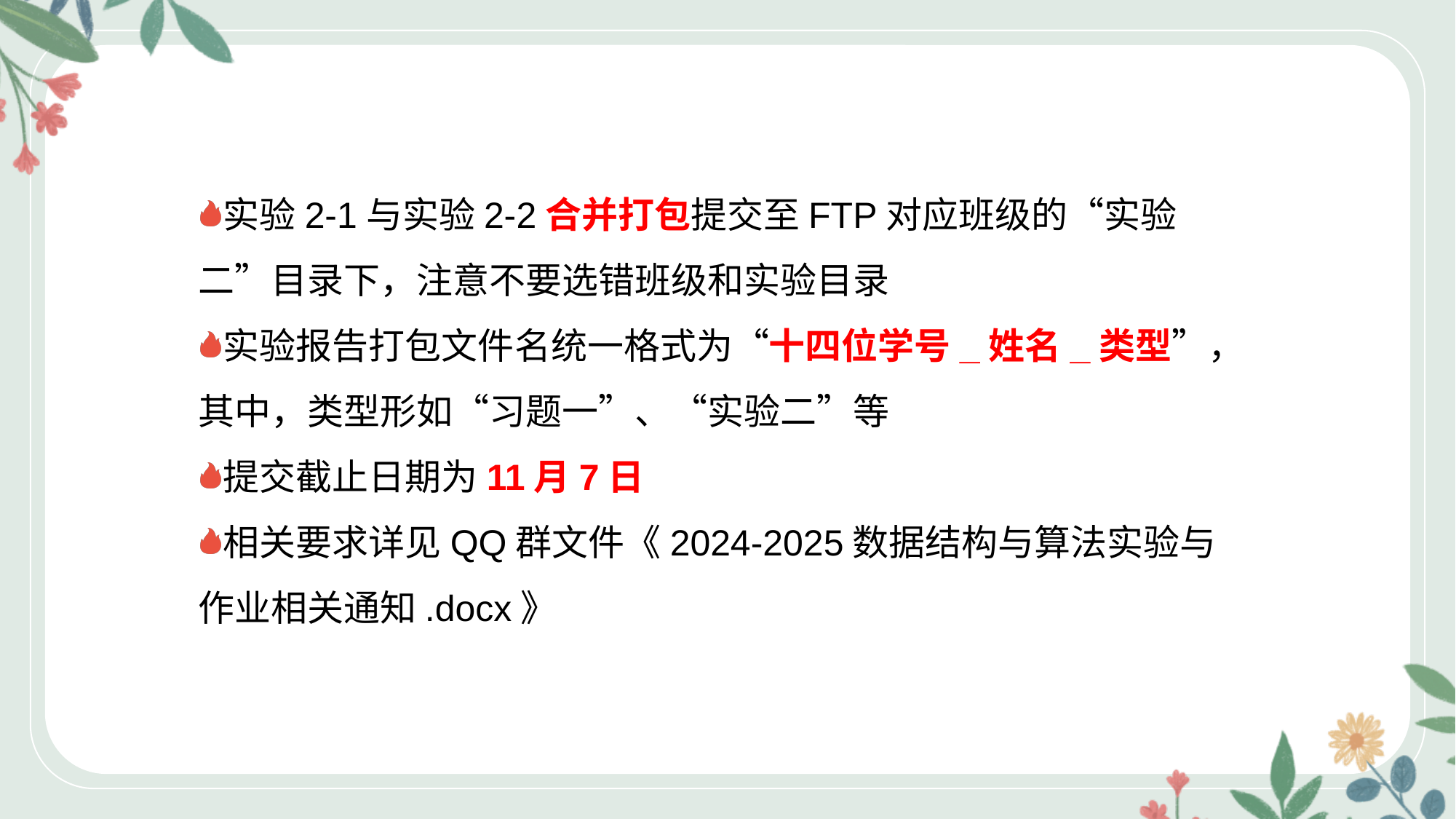

实验2-1与实验2-2合并打包提交至FTP对应班级的“实验二”目录下，注意不要选错班级和实验目录
实验报告打包文件名统一格式为“十四位学号_姓名_类型”，其中，类型形如“习题一”、“实验二”等
提交截止日期为11月7日
相关要求详见QQ群文件《2024-2025数据结构与算法实验与作业相关通知.docx》